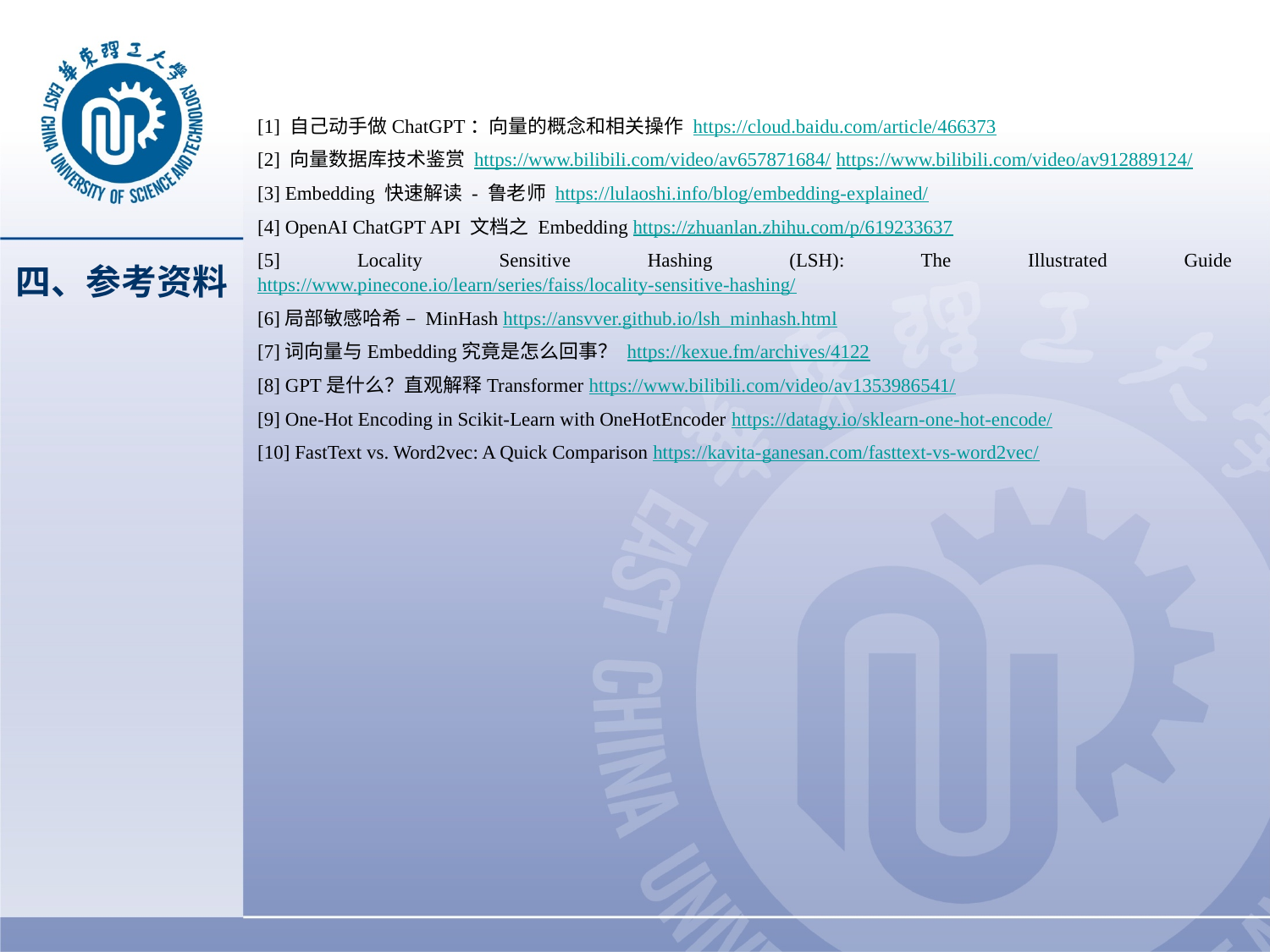

[1] 自己动手做ChatGPT：向量的概念和相关操作 https://cloud.baidu.com/article/466373
[2] 向量数据库技术鉴赏 https://www.bilibili.com/video/av657871684/ https://www.bilibili.com/video/av912889124/
[3] Embedding 快速解读 - 鲁老师 https://lulaoshi.info/blog/embedding-explained/
[4] OpenAI ChatGPT API 文档之 Embedding https://zhuanlan.zhihu.com/p/619233637
[5] Locality Sensitive Hashing (LSH): The Illustrated Guide https://www.pinecone.io/learn/series/faiss/locality-sensitive-hashing/
[6]局部敏感哈希 – MinHash https://ansvver.github.io/lsh_minhash.html
[7]词向量与Embedding究竟是怎么回事？ https://kexue.fm/archives/4122
[8] GPT是什么？直观解释Transformer https://www.bilibili.com/video/av1353986541/
[9] One-Hot Encoding in Scikit-Learn with OneHotEncoder https://datagy.io/sklearn-one-hot-encode/
[10] FastText vs. Word2vec: A Quick Comparison https://kavita-ganesan.com/fasttext-vs-word2vec/

# 四、参考资料